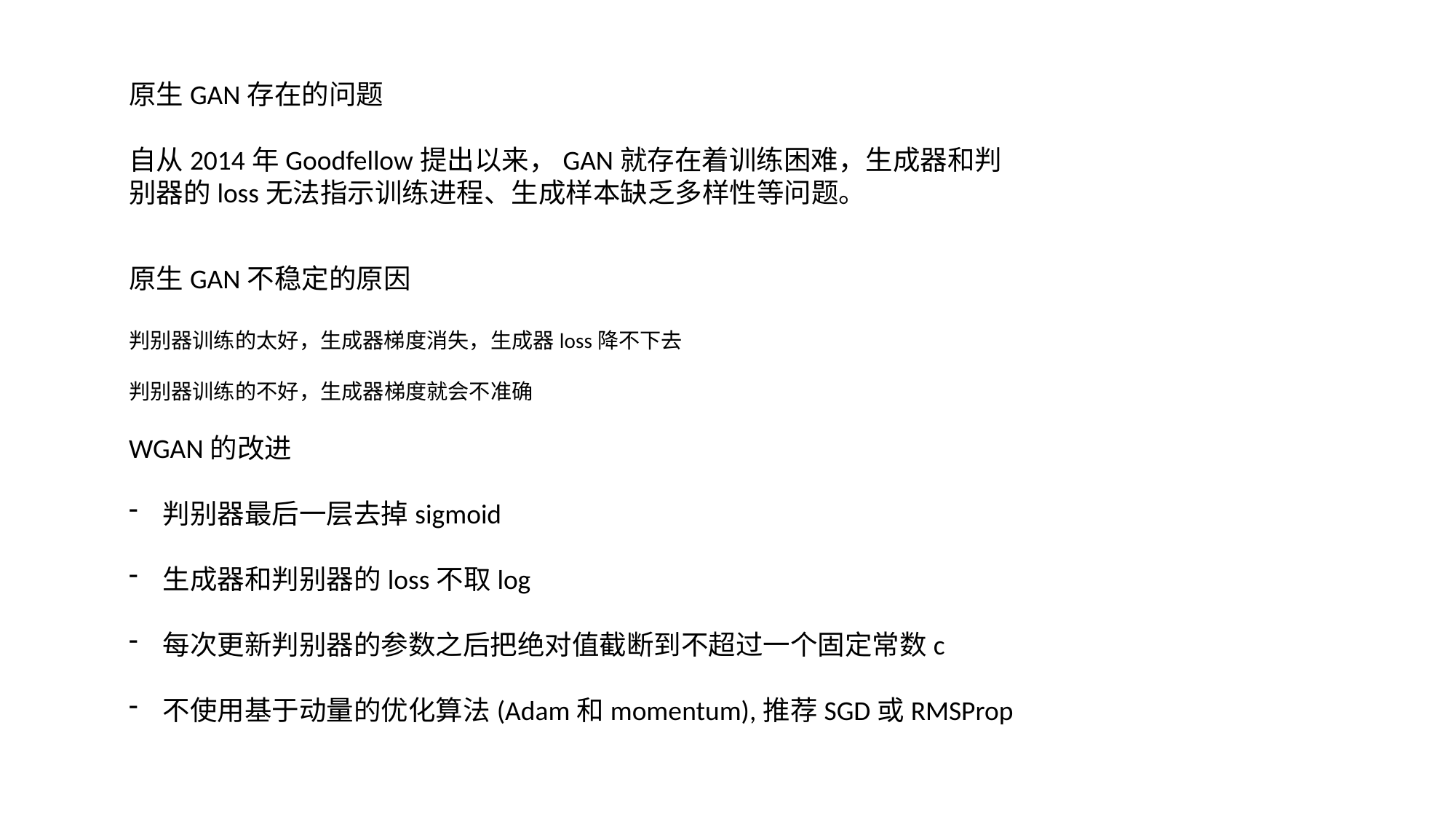

原生GAN存在的问题
自从2014年Goodfellow提出以来，GAN就存在着训练困难，生成器和判别器的loss无法指示训练进程、生成样本缺乏多样性等问题。
原生GAN不稳定的原因

判别器训练的太好，生成器梯度消失，生成器loss降不下去

判别器训练的不好，生成器梯度就会不准确
WGAN的改进

判别器最后一层去掉sigmoid

生成器和判别器的loss不取log

每次更新判别器的参数之后把绝对值截断到不超过一个固定常数c

不使用基于动量的优化算法(Adam和momentum),推荐SGD或RMSProp